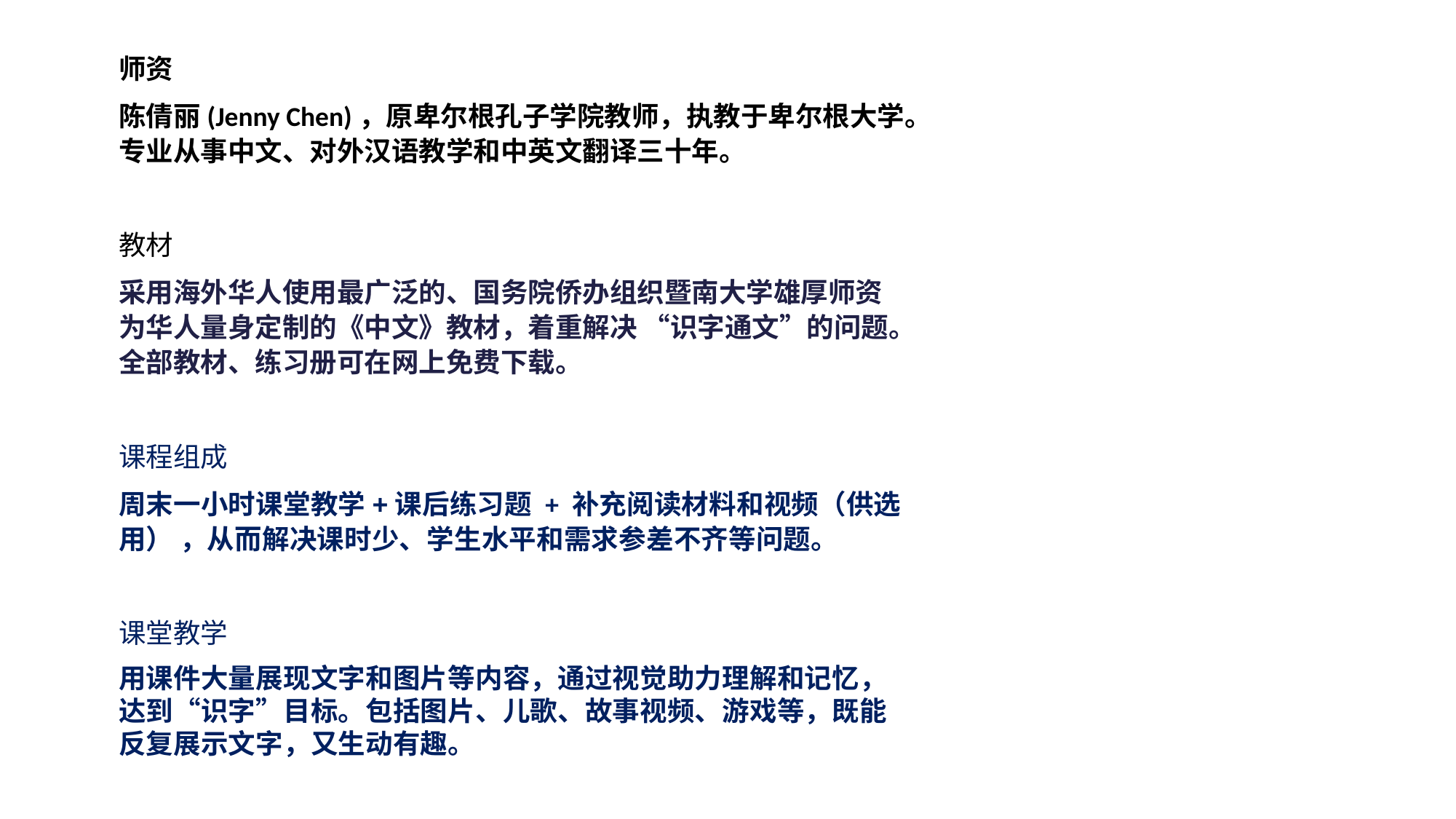

师资
陈倩丽(Jenny Chen)，原卑尔根孔子学院教师，执教于卑尔根大学。专业从事中文、对外汉语教学和中英文翻译三十年。

教材
采用海外华人使用最广泛的、国务院侨办组织暨南大学雄厚师资为华人量身定制的《中文》教材，着重解决 “识字通文”的问题。全部教材、练习册可在网上免费下载。

课程组成
周末一小时课堂教学+课后练习题 + 补充阅读材料和视频（供选用） ，从而解决课时少、学生水平和需求参差不齐等问题。

课堂教学
用课件大量展现文字和图片等内容，通过视觉助力理解和记忆，达到“识字”目标。包括图片、儿歌、故事视频、游戏等，既能反复展示文字，又生动有趣。